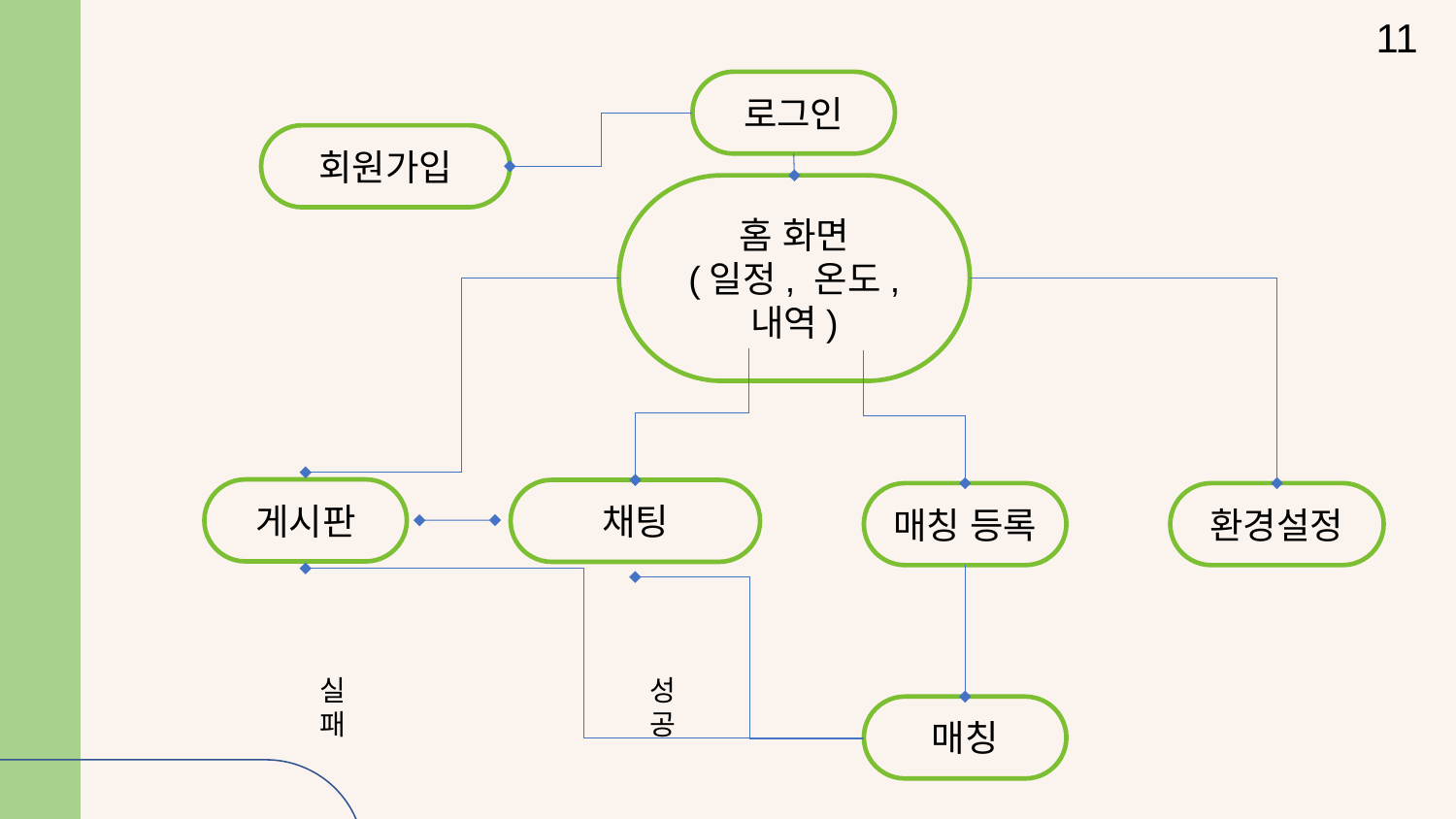

11
로그인
회원가입
홈 화면
(일정, 온도, 내역)
게시판
채팅
매칭 등록
환경설정
실패
성공
매칭